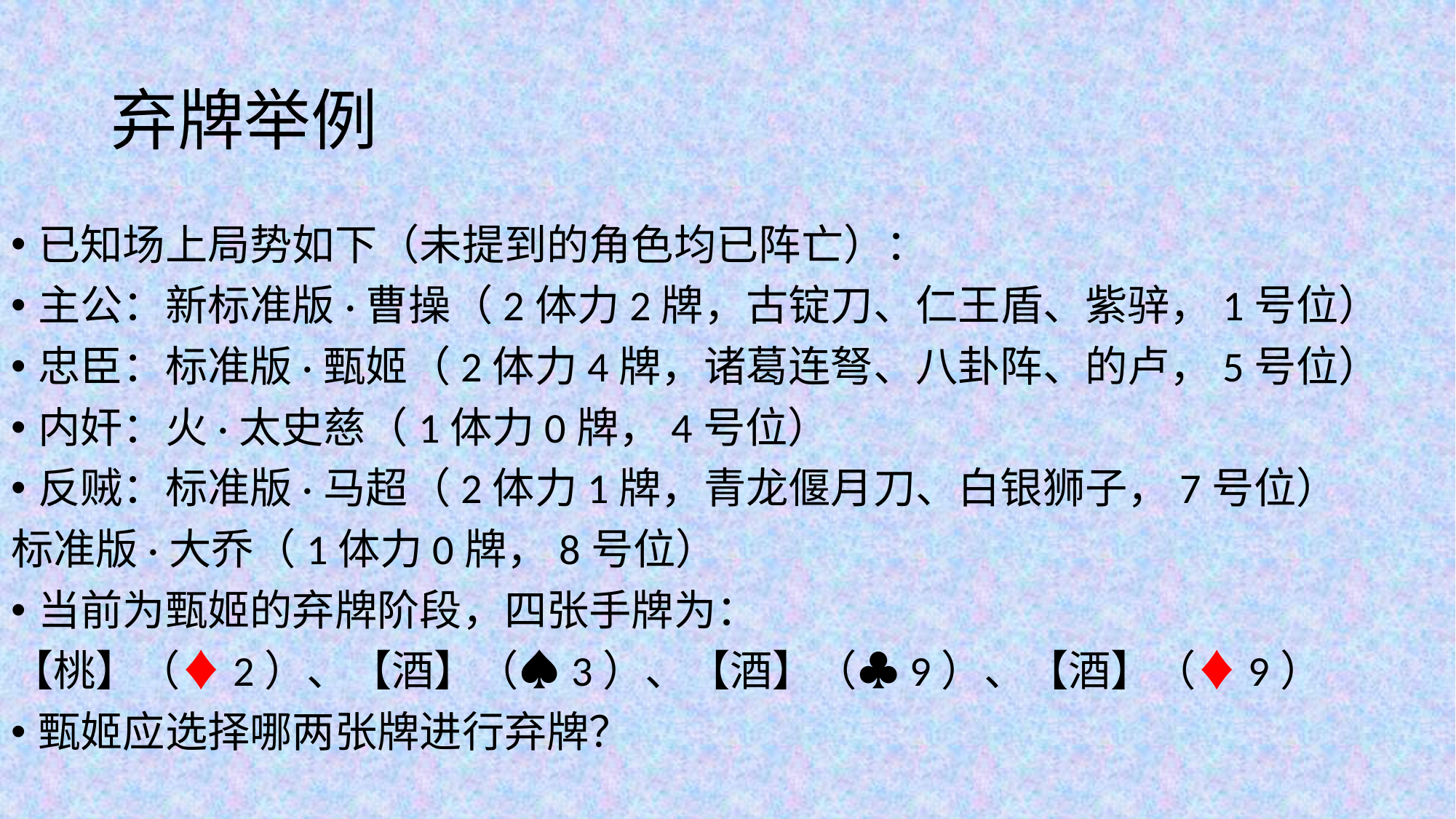

# 弃牌举例
已知场上局势如下（未提到的角色均已阵亡）：
主公：新标准版·曹操（2体力2牌，古锭刀、仁王盾、紫骍，1号位）
忠臣：标准版·甄姬（2体力4牌，诸葛连弩、八卦阵、的卢，5号位）
内奸：火·太史慈（1体力0牌，4号位）
反贼：标准版·马超（2体力1牌，青龙偃月刀、白银狮子，7号位）
标准版·大乔（1体力0牌，8号位）
当前为甄姬的弃牌阶段，四张手牌为：
【桃】（♦2）、【酒】（♠3）、【酒】（♣9）、【酒】（♦9）
甄姬应选择哪两张牌进行弃牌？